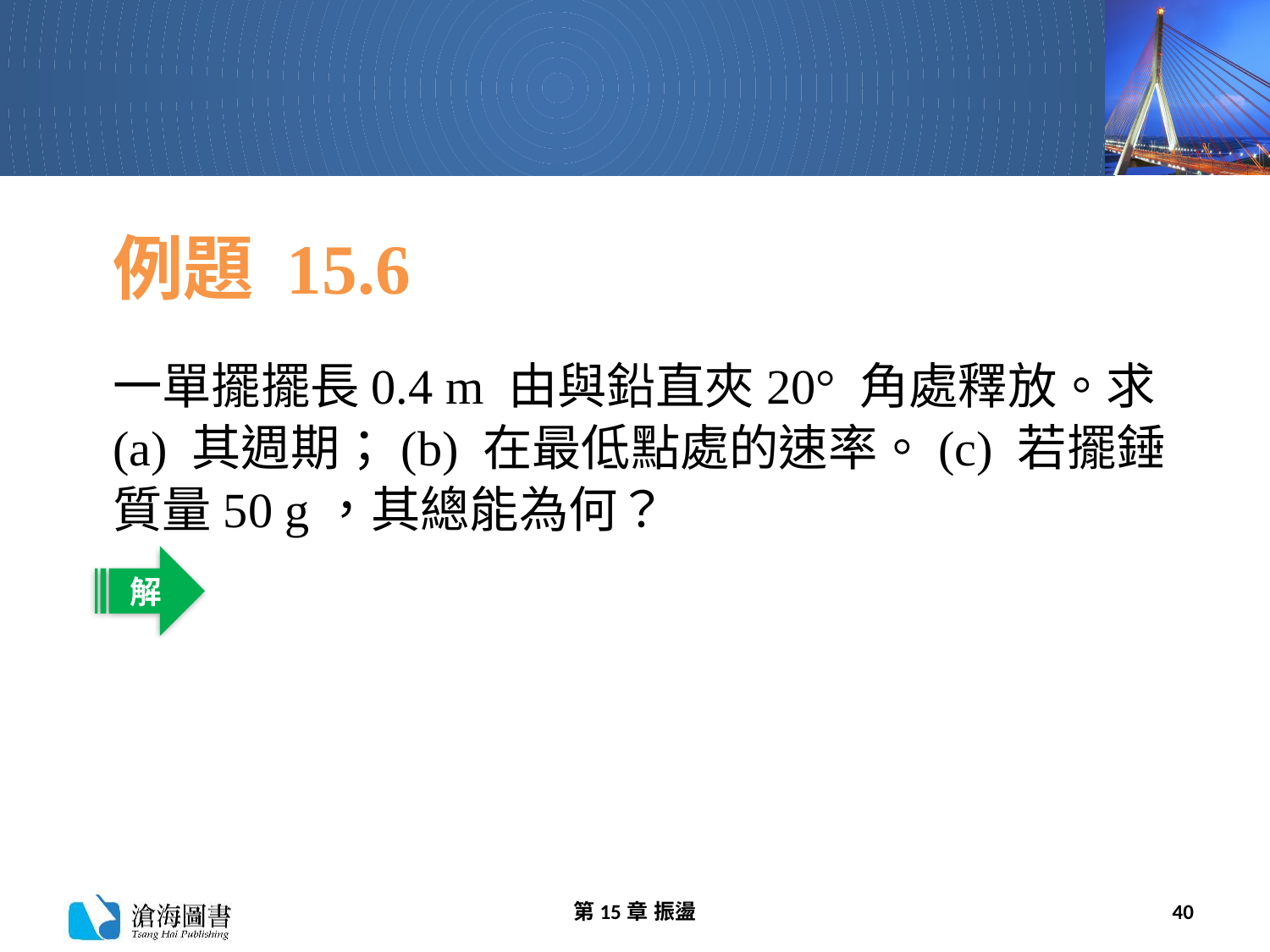

# 例題 15.6
一單擺擺長0.4 m 由與鉛直夾20° 角處釋放。求(a) 其週期；(b) 在最低點處的速率。(c) 若擺錘質量50 g，其總能為何？
解
第15章 振盪
40